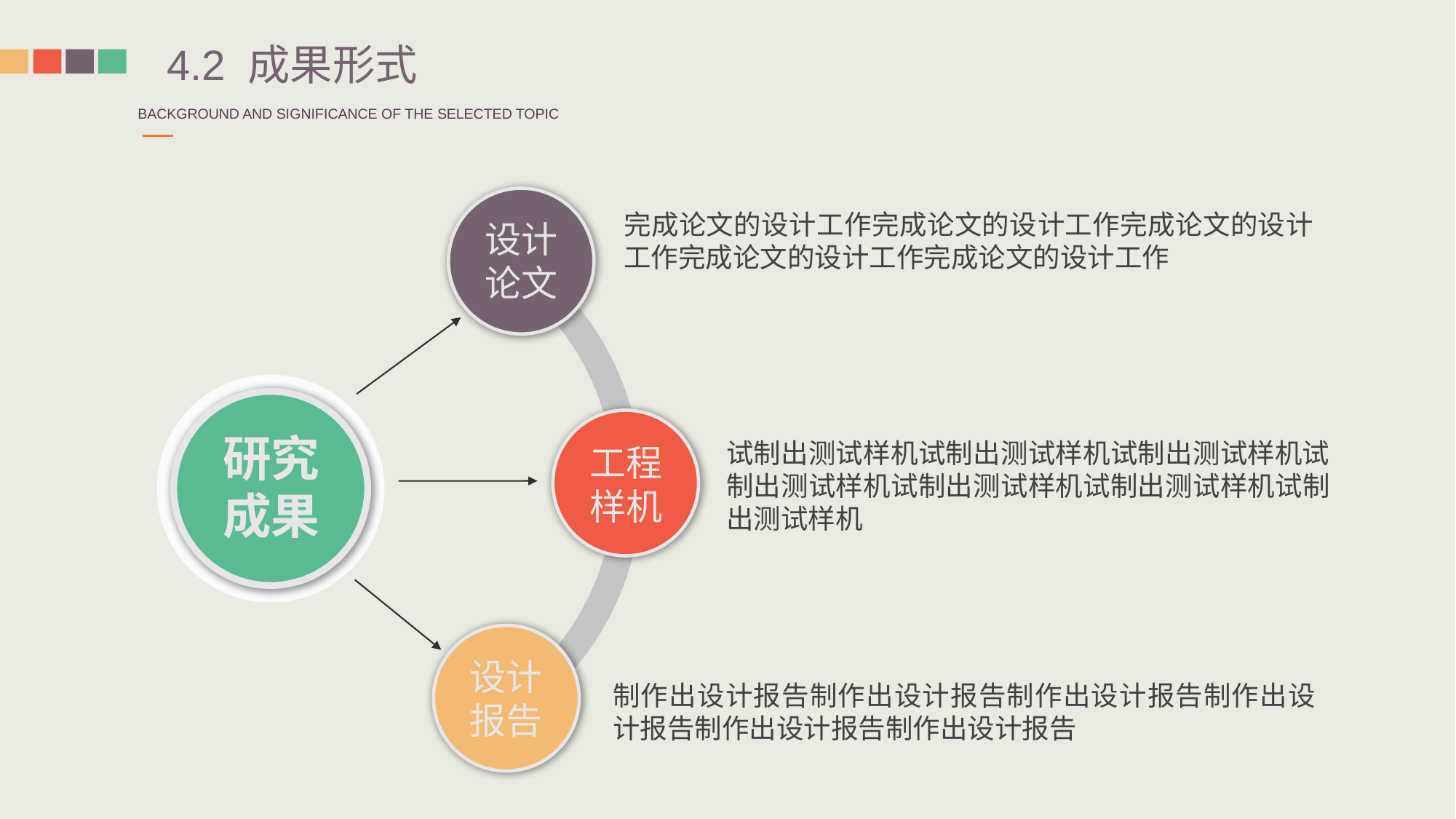

4.2 成果形式
BACKGROUND AND SIGNIFICANCE OF THE SELECTED TOPIC

设计论文
完成论文的设计工作完成论文的设计工作完成论文的设计工作完成论文的设计工作完成论文的设计工作

研究成果

工程样机
试制出测试样机试制出测试样机试制出测试样机试制出测试样机试制出测试样机试制出测试样机试制出测试样机

设计报告
制作出设计报告制作出设计报告制作出设计报告制作出设计报告制作出设计报告制作出设计报告